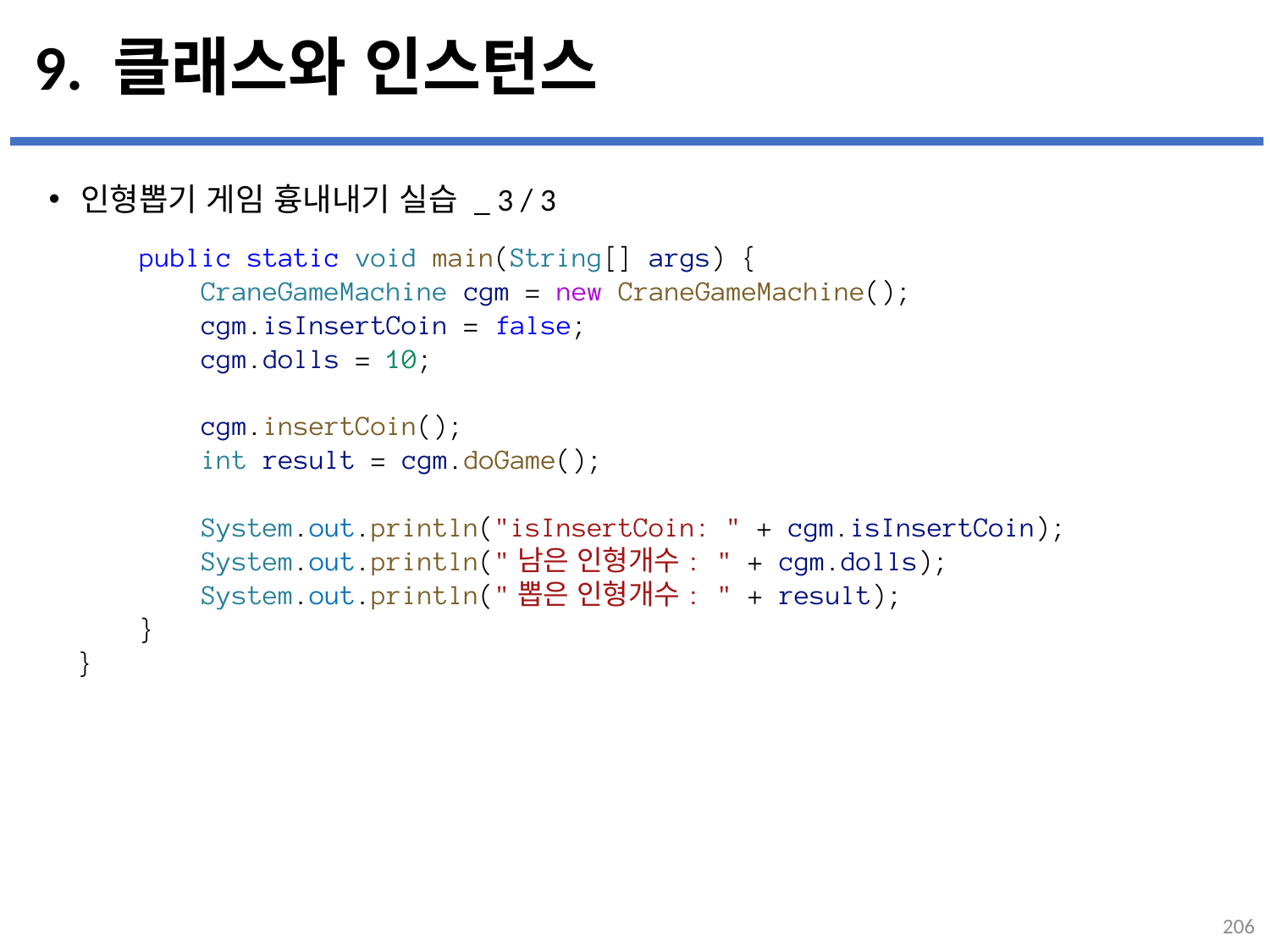

# 9. 클래스와 인스턴스
인형뽑기 게임 흉내내기 실습 _ 3 / 3
...

설명
    public static void main(String[] args) {
        CraneGameMachine cgm = new CraneGameMachine();
        cgm.isInsertCoin = false;
        cgm.dolls = 10;

        cgm.insertCoin();
        int result = cgm.doGame();
        System.out.println("isInsertCoin: " + cgm.isInsertCoin);
        System.out.println("남은 인형개수: " + cgm.dolls);
        System.out.println("뽑은 인형개수: " + result);
    }
}

206